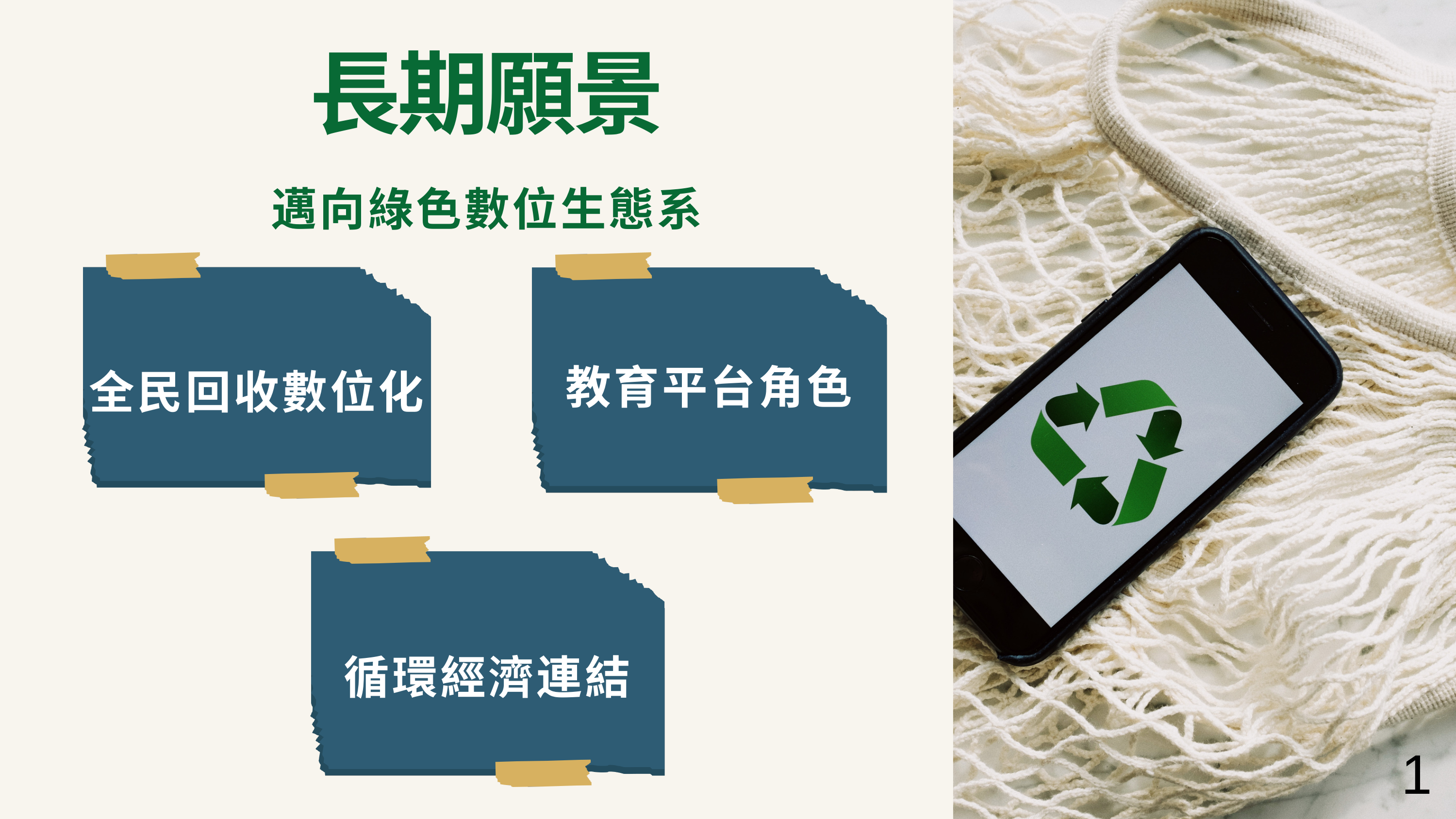

長期願景
邁向綠色數位生態系

全民回收數位化

教育平台角色

循環經濟連結
17